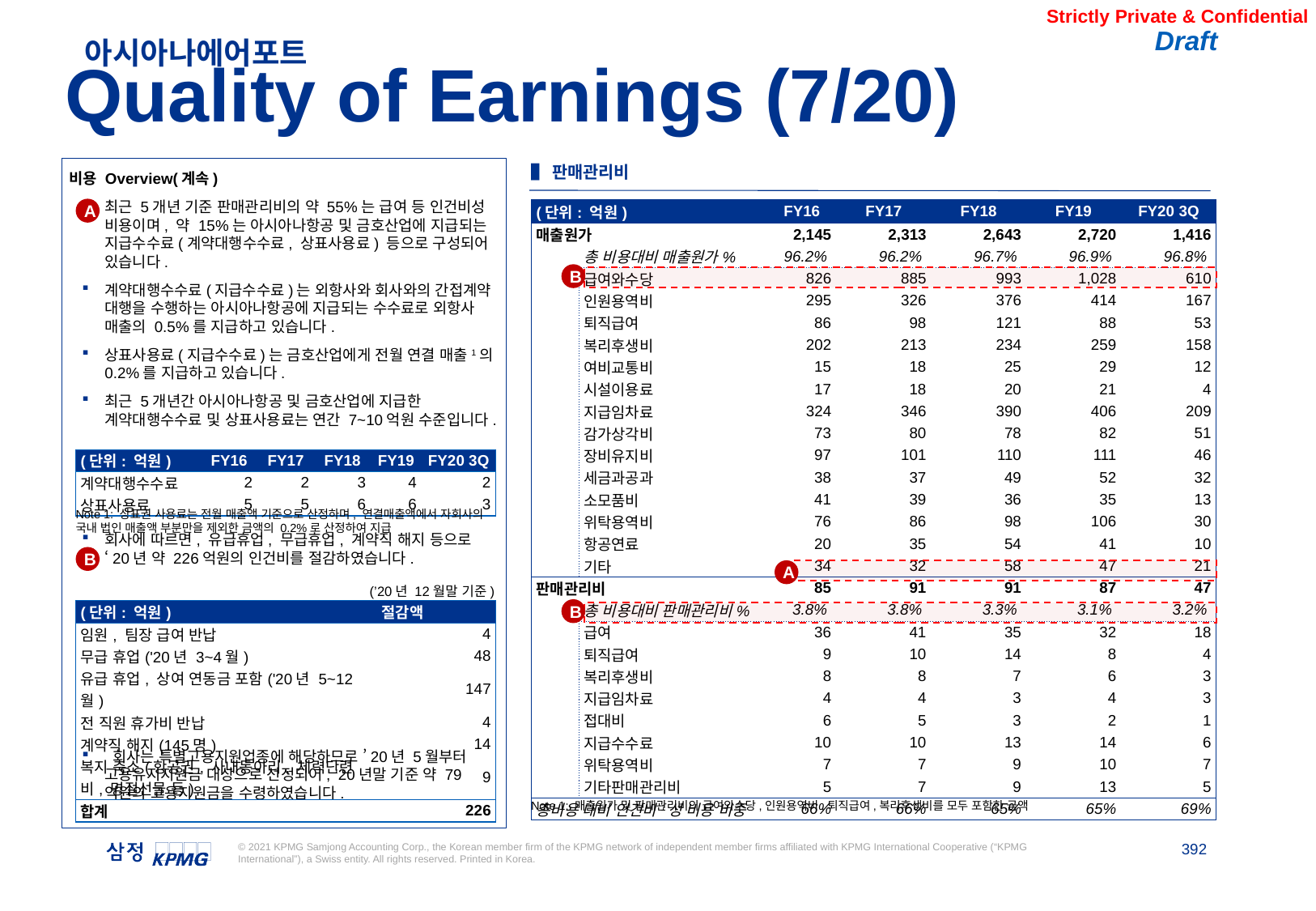

아시아나에어포트
Quality of Earnings (7/20)
▌판매관리비

비용 Overview(계속)
최근 5개년 기준 판매관리비의 약 55%는 급여 등 인건비성 비용이며, 약 15%는 아시아나항공 및 금호산업에 지급되는 지급수수료(계약대행수수료, 상표사용료) 등으로 구성되어 있습니다.
계약대행수수료(지급수수료)는 외항사와 회사와의 간접계약 대행을 수행하는 아시아나항공에 지급되는 수수료로 외항사 매출의 0.5%를 지급하고 있습니다.
상표사용료(지급수수료)는 금호산업에게 전월 연결 매출1의 0.2%를 지급하고 있습니다.
최근 5개년간 아시아나항공 및 금호산업에 지급한 계약대행수수료 및 상표사용료는 연간 7~10억원 수준입니다.

회사에 따르면, 유급휴업, 무급휴업, 계약직 해지 등으로 ‘20년 약 226억원의 인건비를 절감하였습니다.

 회사는 특별고용지원업종에 해당하므로 ’20년 5월부터 고용유지지원금 대상으로 선정되어, ’20년말 기준 약 79억원의 고용지원금을 수령하였습니다.

A
| (단위: 억원) |  | FY16 | FY17 | FY18 | FY19 | FY20 3Q |
| --- | --- | --- | --- | --- | --- | --- |
| 매출원가 |  | 2,145 | 2,313 | 2,643 | 2,720 | 1,416 |
|  | 총 비용대비 매출원가% | 96.2% | 96.2% | 96.7% | 96.9% | 96.8% |
|  | 급여와수당 | 826 | 885 | 993 | 1,028 | 610 |
|  | 인원용역비 | 295 | 326 | 376 | 414 | 167 |
|  | 퇴직급여 | 86 | 98 | 121 | 88 | 53 |
|  | 복리후생비 | 202 | 213 | 234 | 259 | 158 |
|  | 여비교통비 | 15 | 18 | 25 | 29 | 12 |
|  | 시설이용료 | 17 | 18 | 20 | 21 | 4 |
|  | 지급임차료 | 324 | 346 | 390 | 406 | 209 |
|  | 감가상각비 | 73 | 80 | 78 | 82 | 51 |
|  | 장비유지비 | 97 | 101 | 110 | 111 | 46 |
|  | 세금과공과 | 38 | 37 | 49 | 52 | 32 |
|  | 소모품비 | 41 | 39 | 36 | 35 | 13 |
|  | 위탁용역비 | 76 | 86 | 98 | 106 | 30 |
|  | 항공연료 | 20 | 35 | 54 | 41 | 10 |
|  | 기타 | 34 | 32 | 58 | 47 | 21 |
| 판매관리비 |  | 85 | 91 | 91 | 87 | 47 |
|  | 총 비용대비 판매관리비% | 3.8% | 3.8% | 3.3% | 3.1% | 3.2% |
|  | 급여 | 36 | 41 | 35 | 32 | 18 |
|  | 퇴직급여 | 9 | 10 | 14 | 8 | 4 |
|  | 복리후생비 | 8 | 8 | 7 | 6 | 3 |
|  | 지급임차료 | 4 | 4 | 3 | 4 | 3 |
|  | 접대비 | 6 | 5 | 3 | 2 | 1 |
|  | 지급수수료 | 10 | 10 | 13 | 14 | 6 |
|  | 위탁용역비 | 7 | 7 | 9 | 10 | 7 |
|  | 기타판매관리비 | 5 | 7 | 9 | 13 | 5 |
| 총비용 대비 인건비1성 비용 비중 |  | 66% | 66% | 65% | 65% | 69% |
B

| (단위: 억원) | FY16 | FY17 | FY18 | FY19 | FY20 3Q |
| --- | --- | --- | --- | --- | --- |
| 계약대행수수료 | 2 | 2 | 3 | 4 | 2 |
| 상표사용료 | 5 | 5 | 6 | 6 | 3 |
Note 1: 상표권 사용료는 전월 매출액 기준으로 산정하며, 연결매출액에서 자회사의 국내 법인 매출액 부분만을 제외한 금액의 0.2%로 산정하여 지급
B
A

(’20년 12월말 기준)
B
| (단위: 억원) | 절감액 |
| --- | --- |
| 임원, 팀장 급여 반납 | 4 |
| 무급 휴업('20년 3~4월) | 48 |
| 유급 휴업, 상여 연동금 포함('20년 5~12월) | 147 |
| 전 직원 휴가비 반납 | 4 |
| 계약직 해지(145명) | 14 |
| 복지 축소(항공권, 사내동아리, 체력단련비, 명절선물 등) | 9 |
| 합계 | 226 |

Note 1: 매출원가 및 판매관리비의 급여와수당,인원용역비,퇴직급여,복리후생비를 모두 포함한 금액